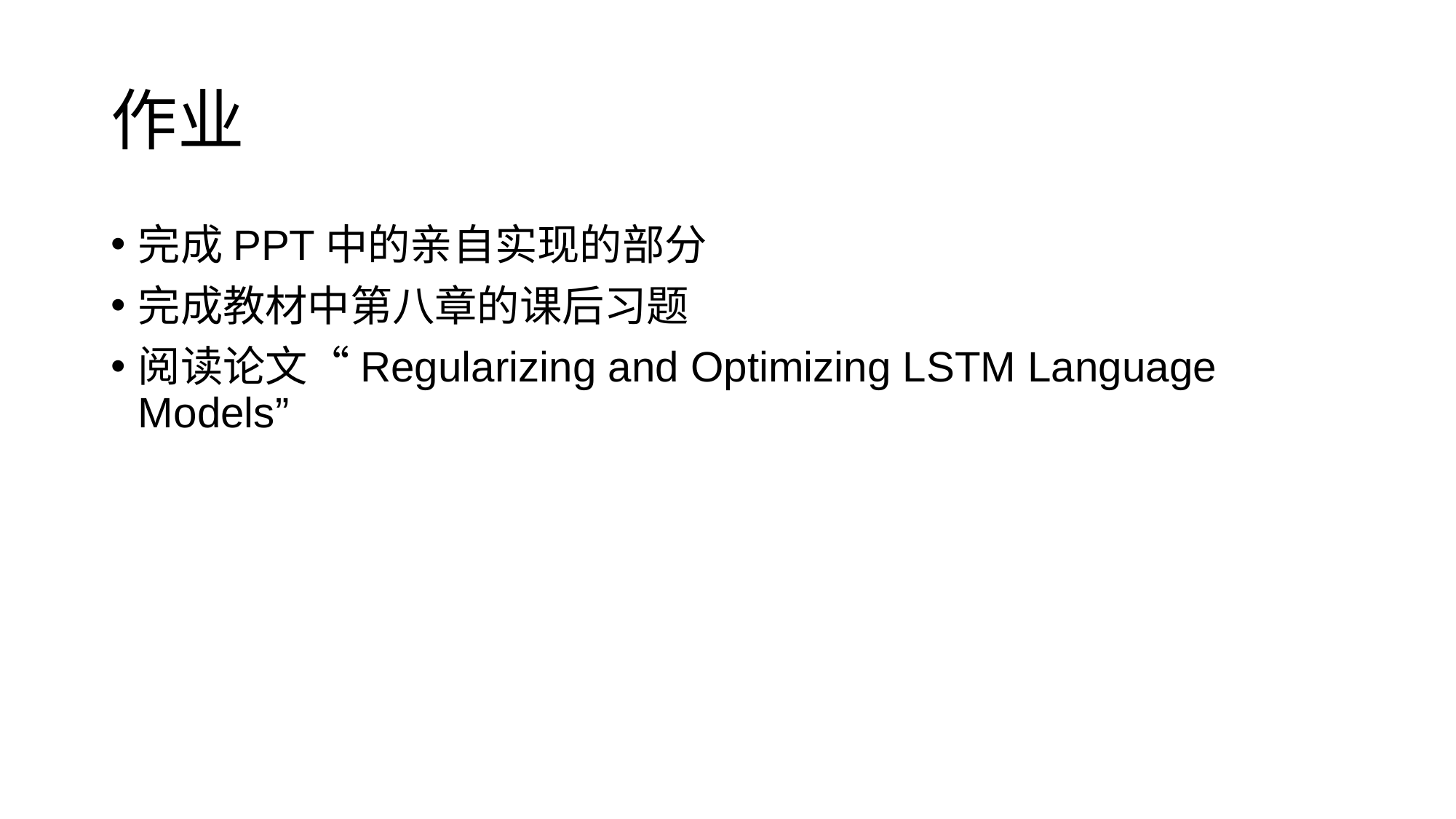

# 作业
完成PPT中的亲自实现的部分
完成教材中第八章的课后习题
阅读论文“Regularizing and Optimizing LSTM Language Models”